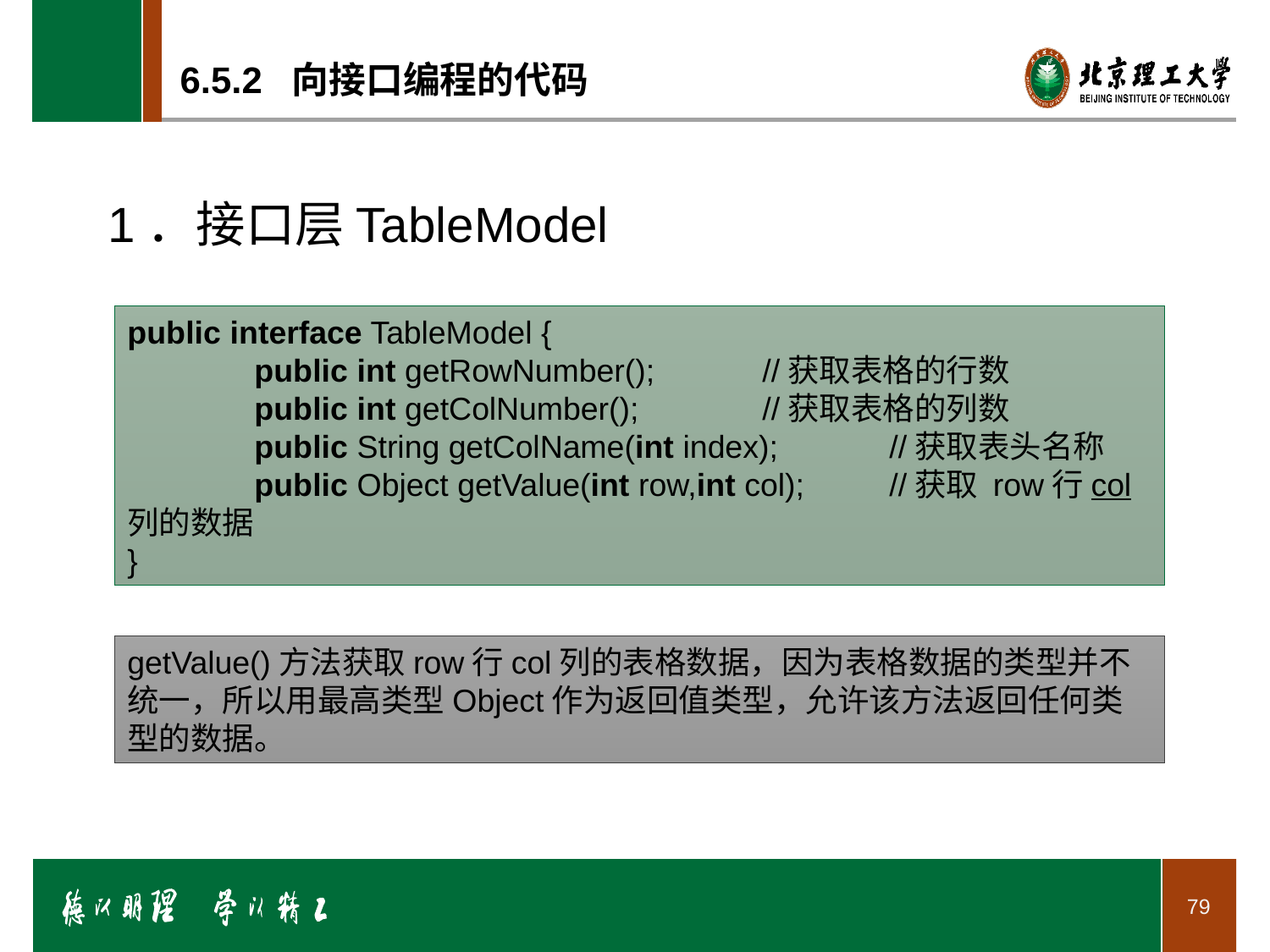

# 6.5.2  向接口编程的代码
1．接口层TableModel

public interface TableModel {
	public int getRowNumber();	//获取表格的行数
	public int getColNumber();	//获取表格的列数
	public String getColName(int index);	//获取表头名称
	public Object getValue(int row,int col);	//获取 row行col列的数据
}
getValue()方法获取row行col列的表格数据，因为表格数据的类型并不统一，所以用最高类型Object作为返回值类型，允许该方法返回任何类型的数据。